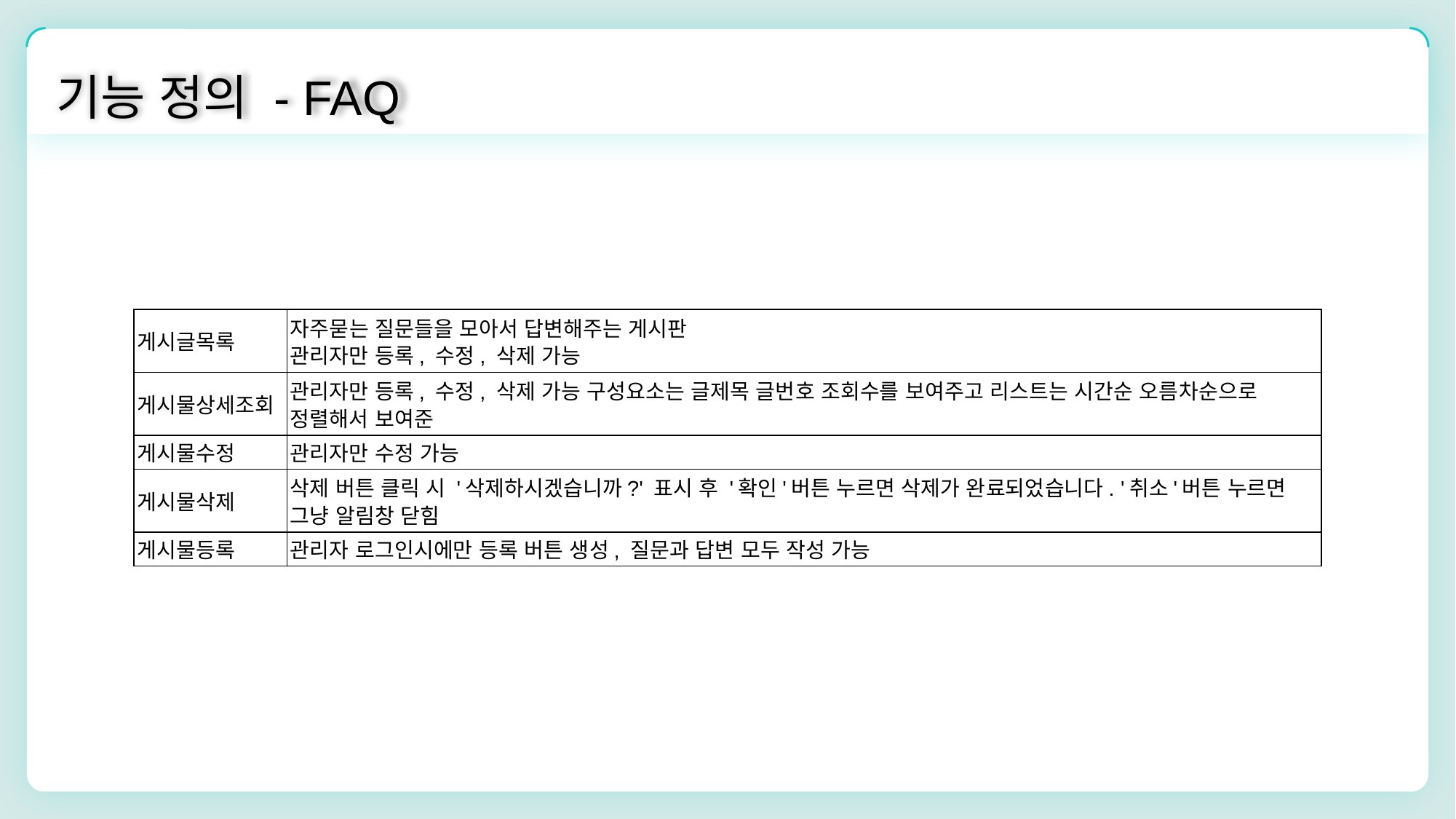

기능 정의 - FAQ
| 게시글목록 | 자주묻는 질문들을 모아서 답변해주는 게시판 관리자만 등록, 수정, 삭제 가능 |
| --- | --- |
| 게시물상세조회 | 관리자만 등록, 수정, 삭제 가능 구성요소는 글제목 글번호 조회수를 보여주고 리스트는 시간순 오름차순으로 정렬해서 보여준 |
| 게시물수정 | 관리자만 수정 가능 |
| 게시물삭제 | 삭제 버튼 클릭 시 '삭제하시겠습니까?' 표시 후 '확인'버튼 누르면 삭제가 완료되었습니다. '취소'버튼 누르면 그냥 알림창 닫힘 |
| 게시물등록 | 관리자 로그인시에만 등록 버튼 생성, 질문과 답변 모두 작성 가능 |